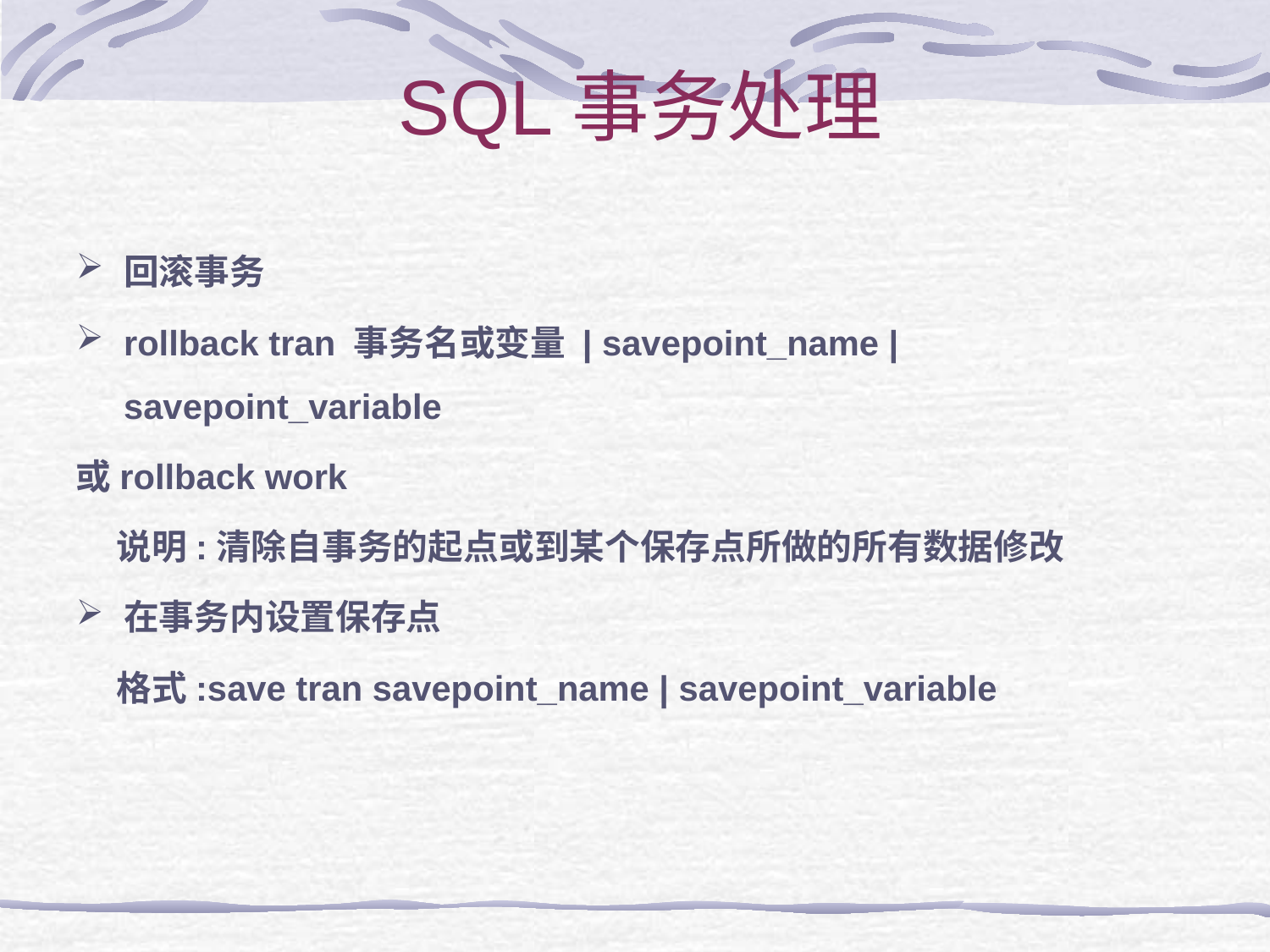

SQL事务处理
回滚事务
rollback tran 事务名或变量 | savepoint_name | savepoint_variable
或rollback work
    说明:清除自事务的起点或到某个保存点所做的所有数据修改
在事务内设置保存点
    格式:save tran savepoint_name | savepoint_variable